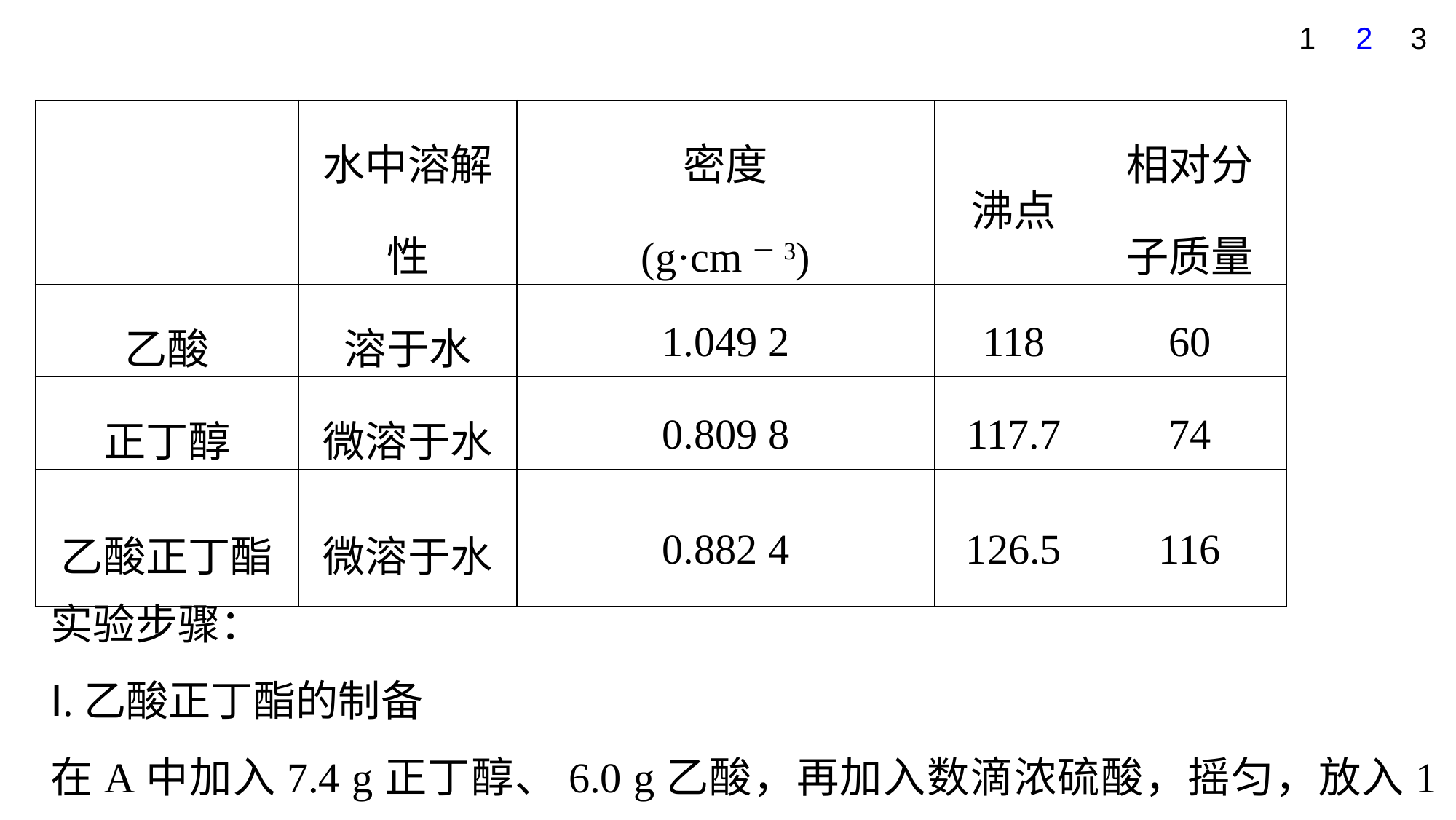

1
2
3
|  | 水中溶解性 | 密度 (g·cm－3) | 沸点 | 相对分 子质量 |
| --- | --- | --- | --- | --- |
| 乙酸 | 溶于水 | 1.049 2 | 118 | 60 |
| 正丁醇 | 微溶于水 | 0.809 8 | 117.7 | 74 |
| 乙酸正丁酯 | 微溶于水 | 0.882 4 | 126.5 | 116 |
实验步骤：
Ⅰ.乙酸正丁酯的制备
在A中加入7.4 g正丁醇、6.0 g乙酸，再加入数滴浓硫酸，摇匀，放入1～2